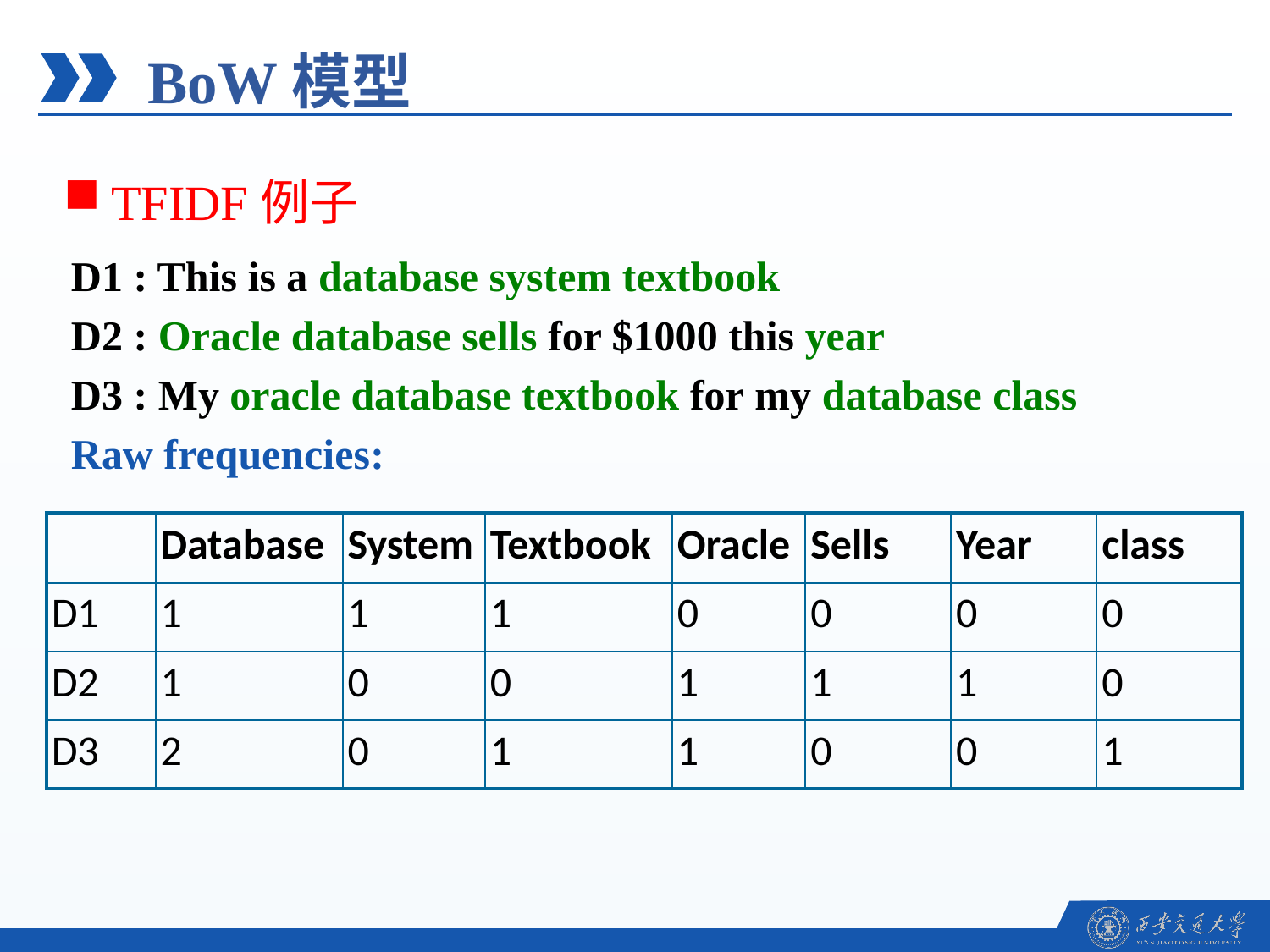

BoW模型
TFIDF例子
D1 : This is a database system textbook
D2 : Oracle database sells for $1000 this year
D3 : My oracle database textbook for my database class
Raw frequencies:

|  | Database | System | Textbook | Oracle | Sells | Year | class |
| --- | --- | --- | --- | --- | --- | --- | --- |
| D1 | 1 | 1 | 1 | 0 | 0 | 0 | 0 |
| D2 | 1 | 0 | 0 | 1 | 1 | 1 | 0 |
| D3 | 2 | 0 | 1 | 1 | 0 | 0 | 1 |